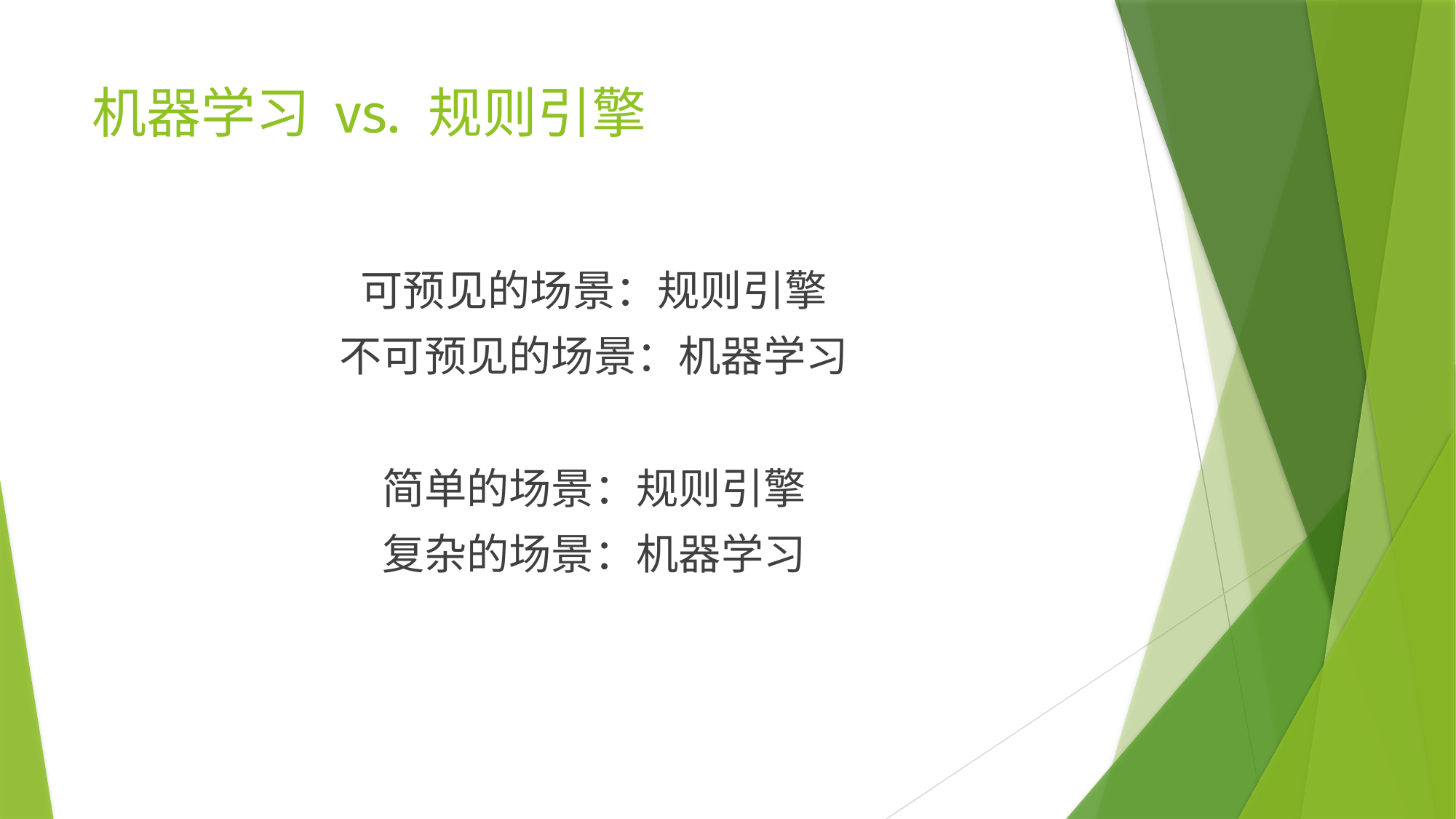

# 机器学习 vs. 规则引擎
可预见的场景：规则引擎
不可预见的场景：机器学习

简单的场景：规则引擎
复杂的场景：机器学习